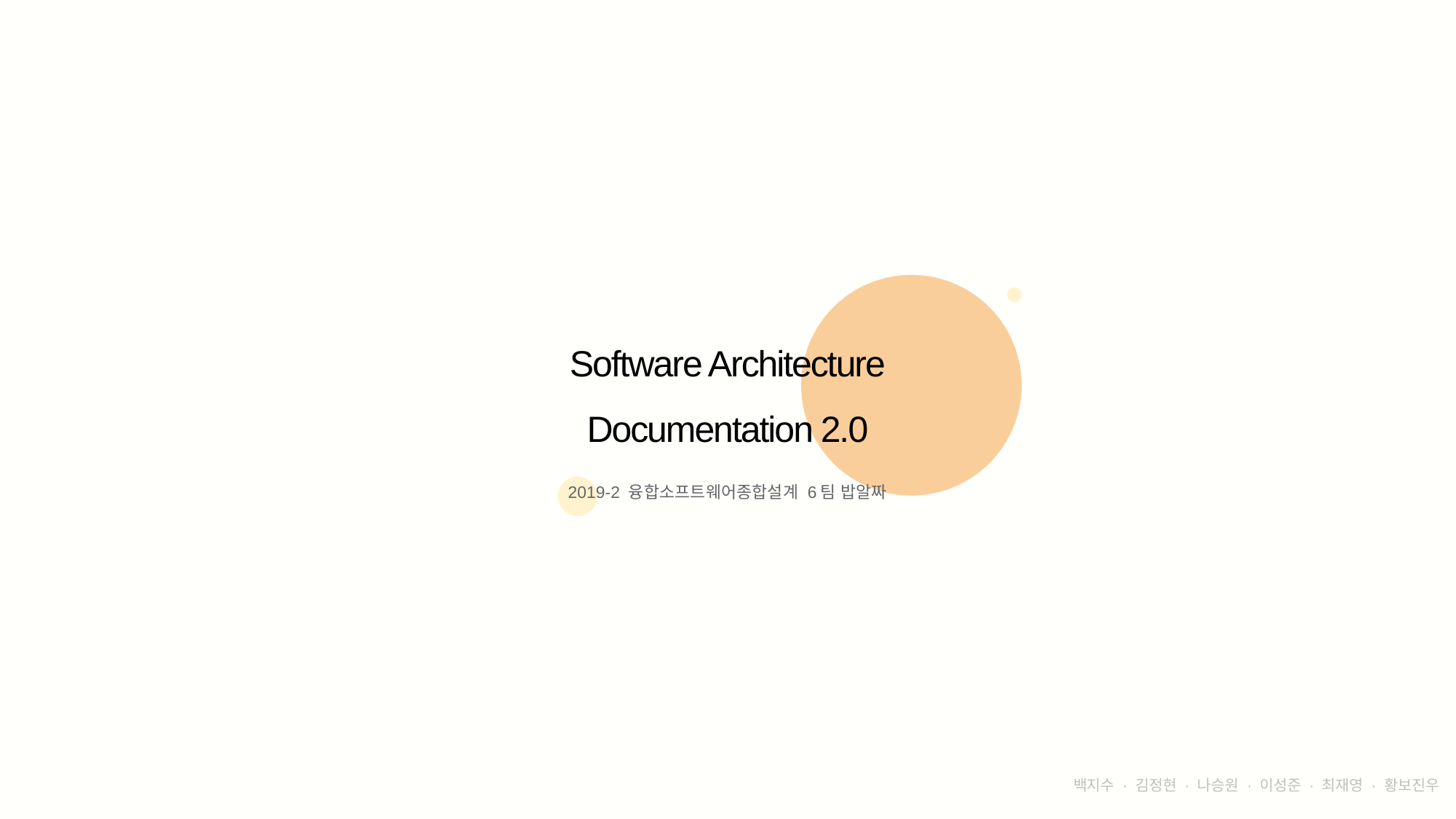

Software Architecture
Documentation 2.0
2019-2 융합소프트웨어종합설계 6팀 밥알짜

백지수 · 김정현 · 나승원 · 이성준 · 최재영 · 황보진우